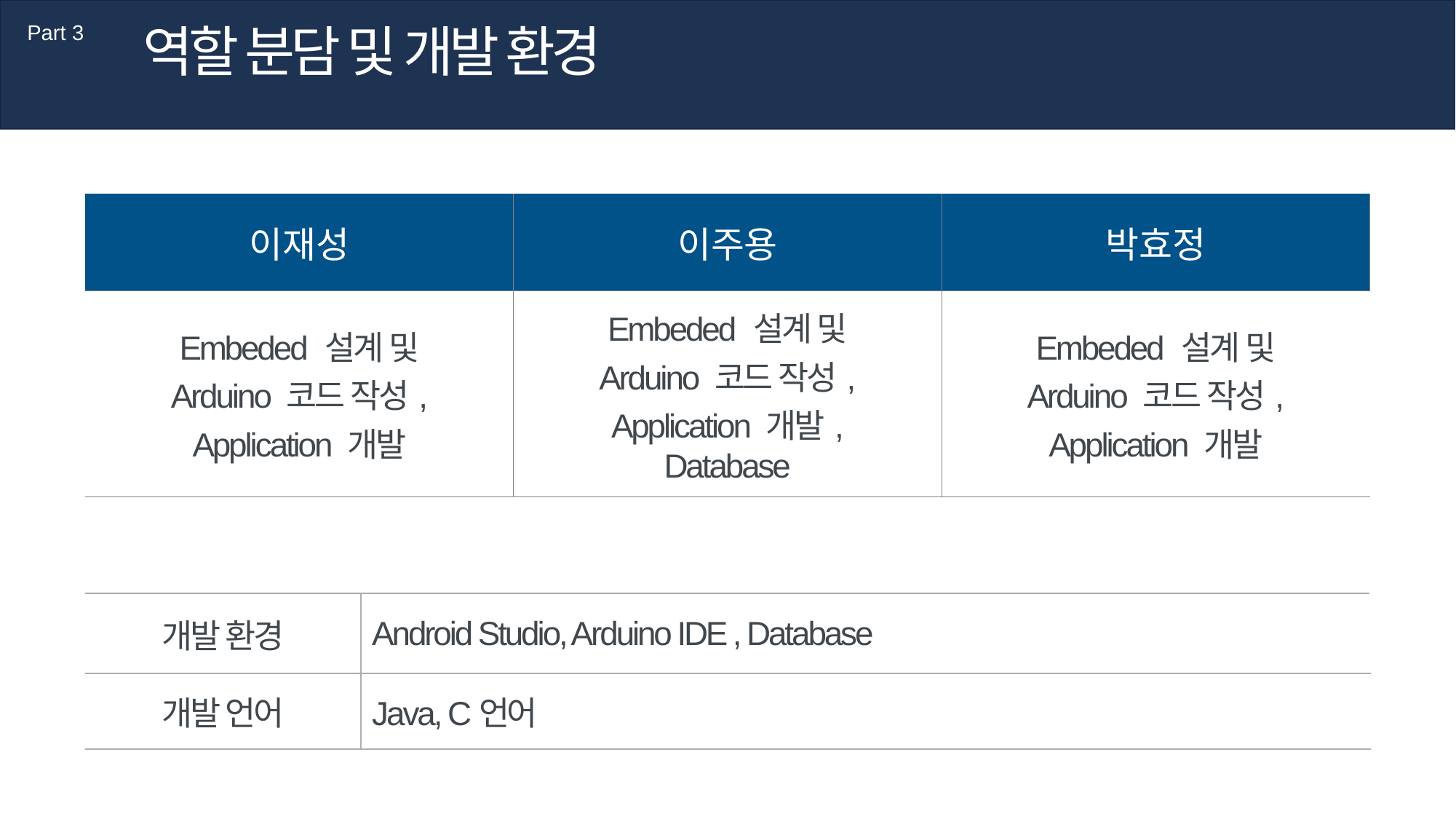

역할 분담 및 개발 환경
Part 3
| 이재성 | 이주용 | 박효정 |
| --- | --- | --- |
| Embeded 설계 및 Arduino 코드 작성, Application 개발 | Embeded 설계 및 Arduino 코드 작성, Application 개발, Database | Embeded 설계 및 Arduino 코드 작성, Application 개발 |
| 개발 환경 | Android Studio, Arduino IDE , Database |
| --- | --- |
| 개발 언어 | Java, C언어 |